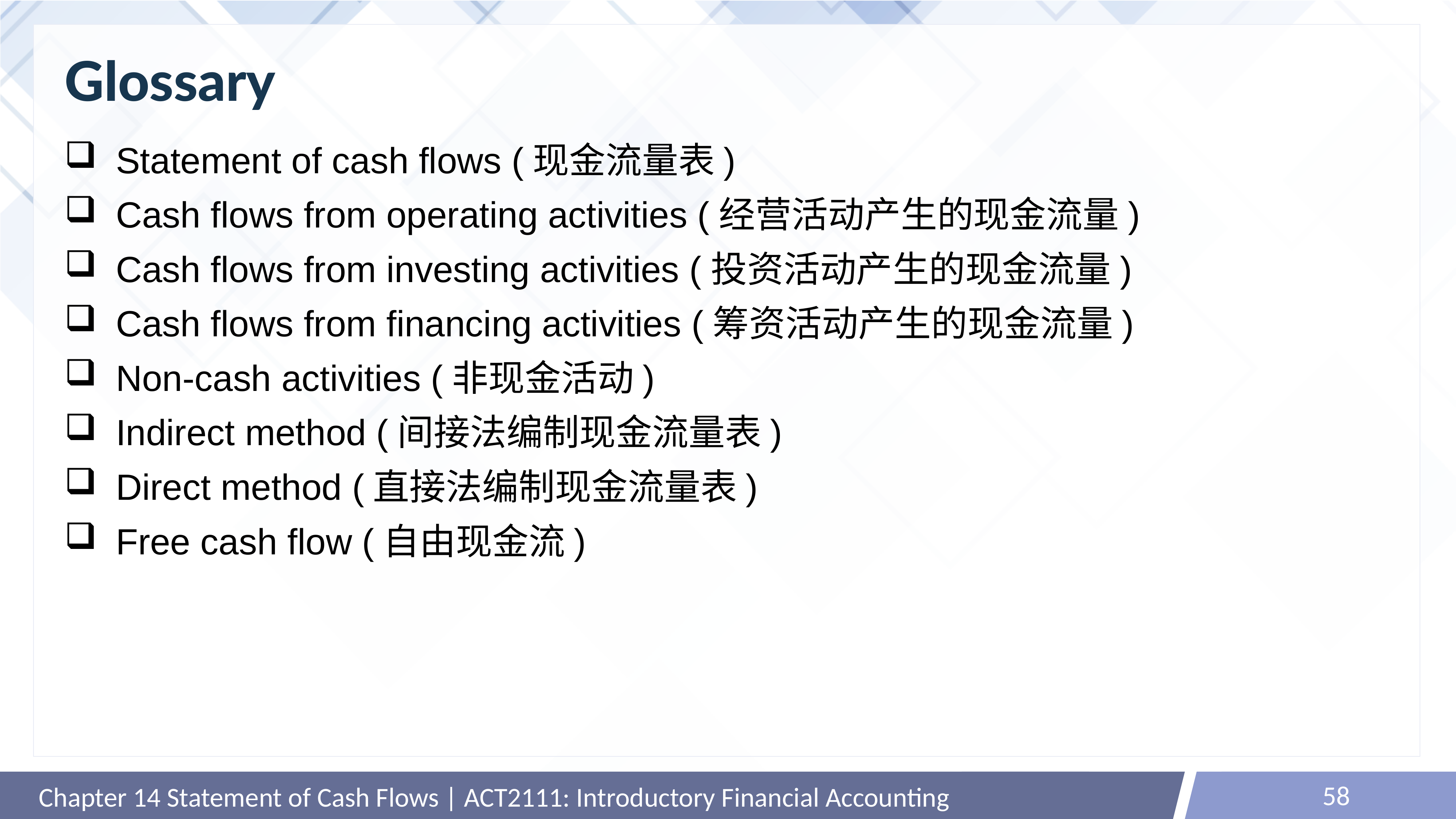

# Glossary
Statement of cash flows (现金流量表)
Cash flows from operating activities (经营活动产生的现金流量)
Cash flows from investing activities (投资活动产生的现金流量)
Cash flows from financing activities (筹资活动产生的现金流量)
Non-cash activities (非现金活动)
Indirect method (间接法编制现金流量表)
Direct method (直接法编制现金流量表)
Free cash flow (自由现金流)

58
Chapter 14 Statement of Cash Flows | ACT2111: Introductory Financial Accounting